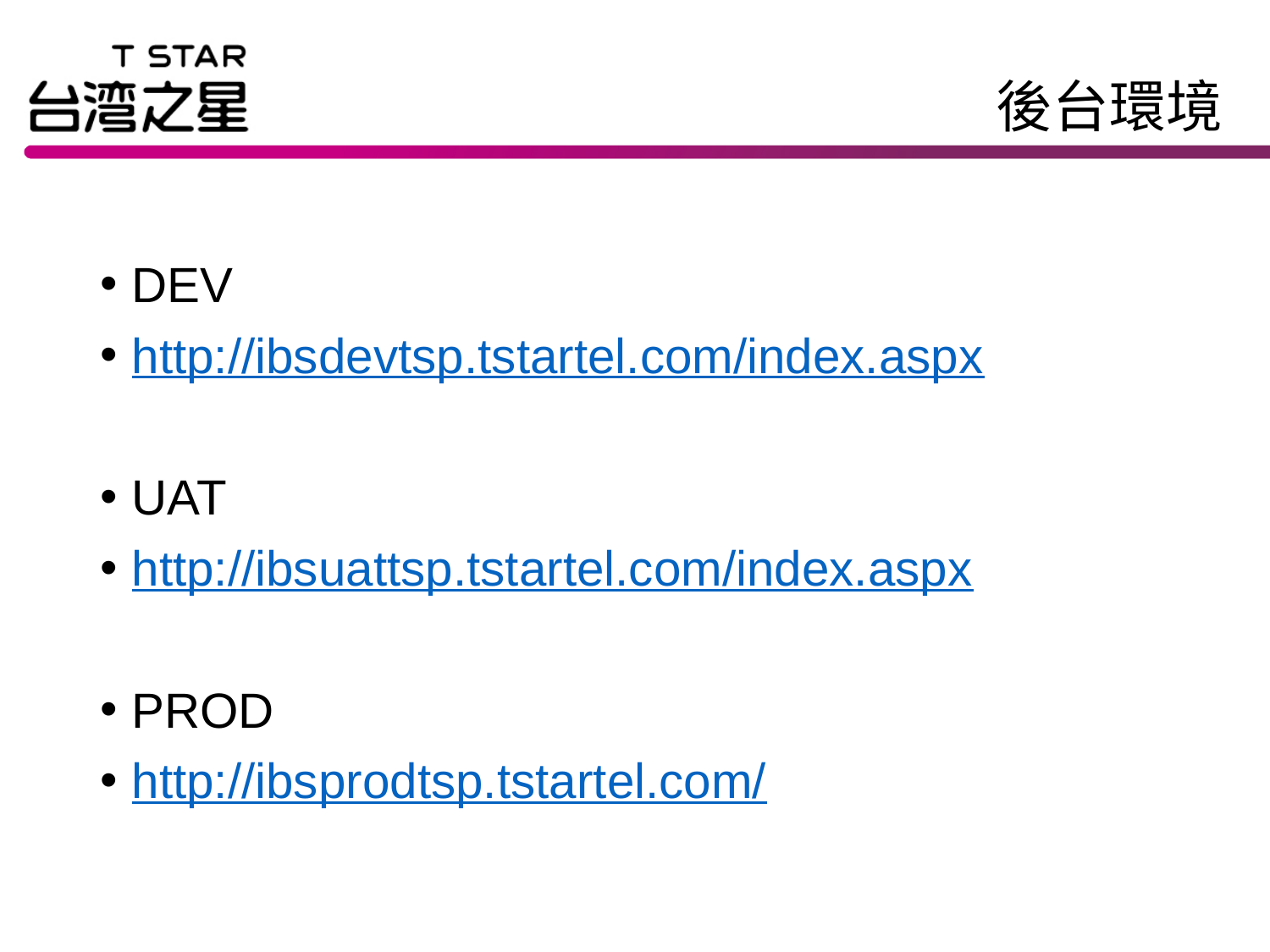

# 後台環境
DEV
http://ibsdevtsp.tstartel.com/index.aspx

UAT
http://ibsuattsp.tstartel.com/index.aspx

PROD
http://ibsprodtsp.tstartel.com/